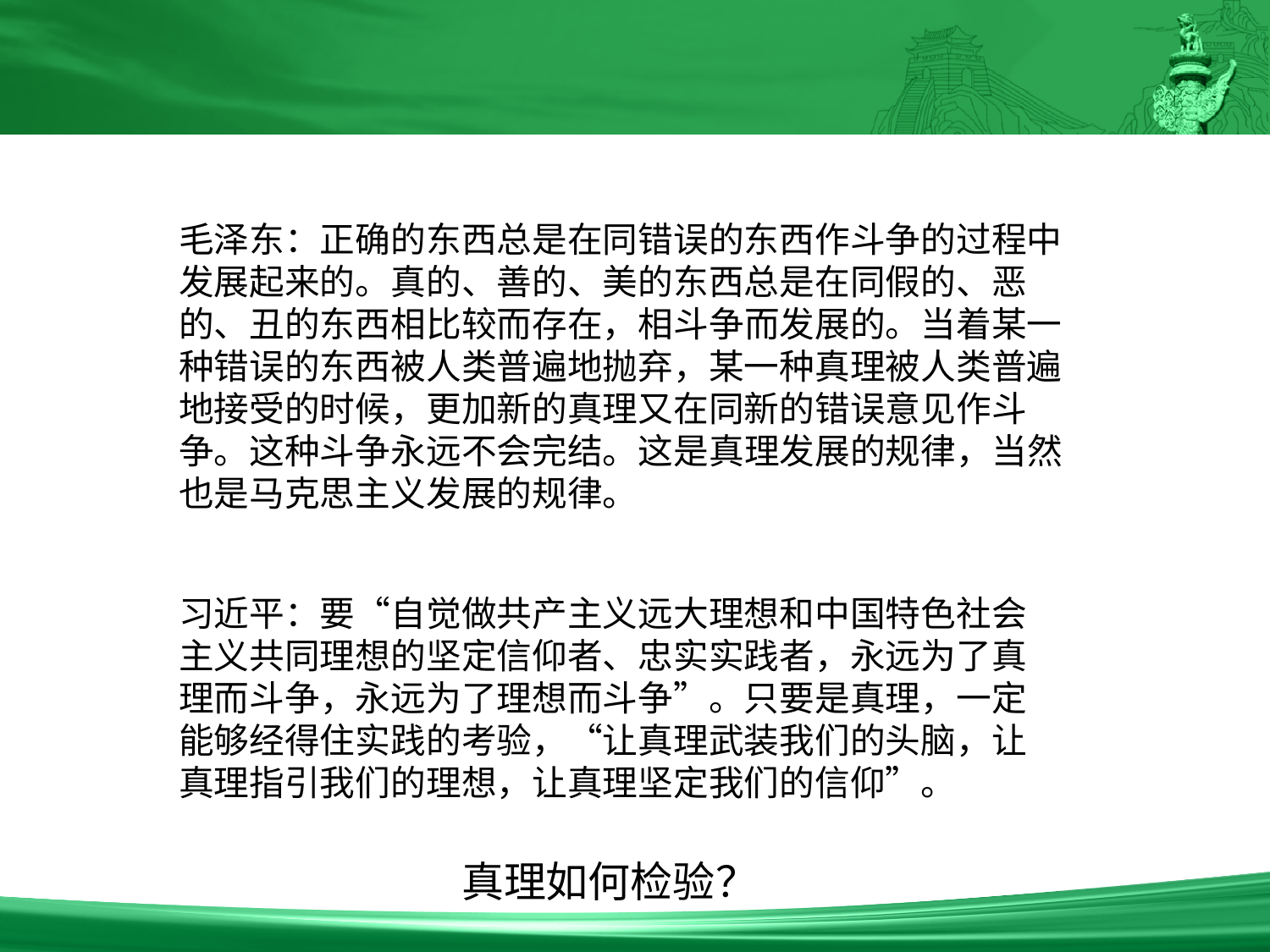

毛泽东：正确的东西总是在同错误的东西作斗争的过程中发展起来的。真的、善的、美的东西总是在同假的、恶的、丑的东西相比较而存在，相斗争而发展的。当着某一种错误的东西被人类普遍地抛弃，某一种真理被人类普遍地接受的时候，更加新的真理又在同新的错误意见作斗争。这种斗争永远不会完结。这是真理发展的规律，当然也是马克思主义发展的规律。
习近平：要“自觉做共产主义远大理想和中国特色社会主义共同理想的坚定信仰者、忠实实践者，永远为了真理而斗争，永远为了理想而斗争”。只要是真理，一定能够经得住实践的考验，“让真理武装我们的头脑，让真理指引我们的理想，让真理坚定我们的信仰”。
真理如何检验？